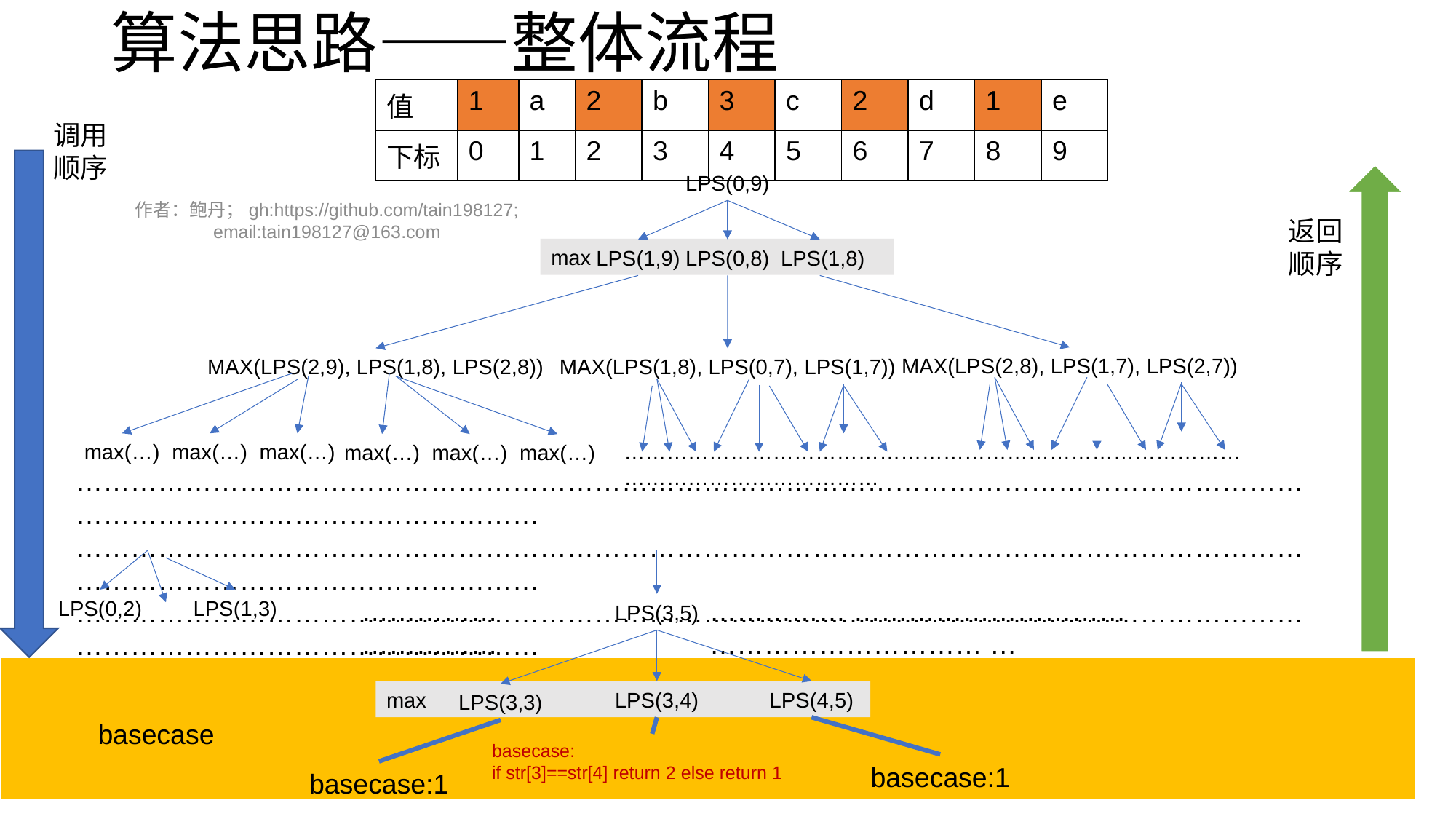

# 算法思路——整体流程
| 值 | 1 | a | 2 | b | 3 | c | 2 | d | 1 | e |
| --- | --- | --- | --- | --- | --- | --- | --- | --- | --- | --- |
| 下标 | 0 | 1 | 2 | 3 | 4 | 5 | 6 | 7 | 8 | 9 |
调用
顺序

LPS(0,9)
max
LPS(1,9)
LPS(0,8)
 LPS(1,8)
作者：鲍丹；gh:https://github.com/tain198127; email:tain198127@163.com
返回
顺序
MAX(LPS(2,8), LPS(1,7), LPS(2,7))
MAX(LPS(2,9), LPS(1,8), LPS(2,8))
MAX(LPS(1,8), LPS(0,7), LPS(1,7))

……………………………………………………………………………………………………………
max(…)
max(…)
max(…)
max(…)
max(…)
max(…)
……………………………………………………………………………………………………………………………………………………………………
……………………………………………………………………………………………………………………………………………………………………
……………………………………………………………………………………………………………………………………………………………………

…………… ………………………… ………………………… …
…………… ……………
LPS(0,2)
LPS(1,3)
LPS(3,5)

max
LPS(3,4)
LPS(4,5)
LPS(3,3)
basecase
basecase:
if str[3]==str[4] return 2 else return 1
basecase:1
basecase:1